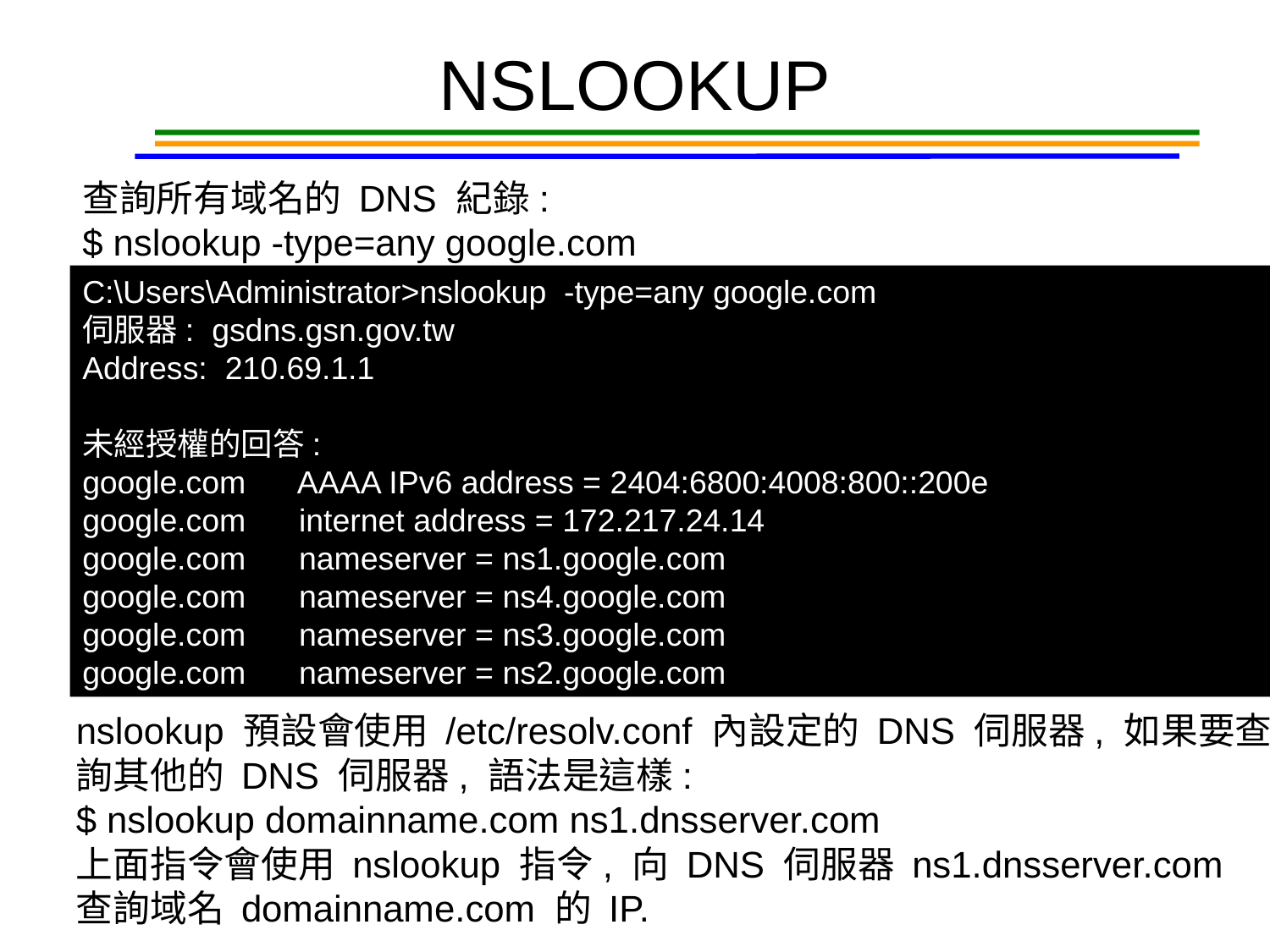

NSLOOKUP
查詢所有域名的 DNS 紀錄:
$ nslookup -type=any google.com
C:\Users\Administrator>nslookup  -type=any google.com
伺服器:  gsdns.gsn.gov.tw
Address:  210.69.1.1

未經授權的回答:
google.com      AAAA IPv6 address = 2404:6800:4008:800::200e
google.com      internet address = 172.217.24.14
google.com      nameserver = ns1.google.com
google.com      nameserver = ns4.google.com
google.com      nameserver = ns3.google.com
google.com      nameserver = ns2.google.com
nslookup 預設會使用 /etc/resolv.conf 內設定的 DNS 伺服器, 如果要查詢其他的 DNS 伺服器, 語法是這樣:
$ nslookup domainname.com ns1.dnsserver.com
上面指令會使用 nslookup 指令, 向 DNS 伺服器 ns1.dnsserver.com 查詢域名 domainname.com 的 IP.